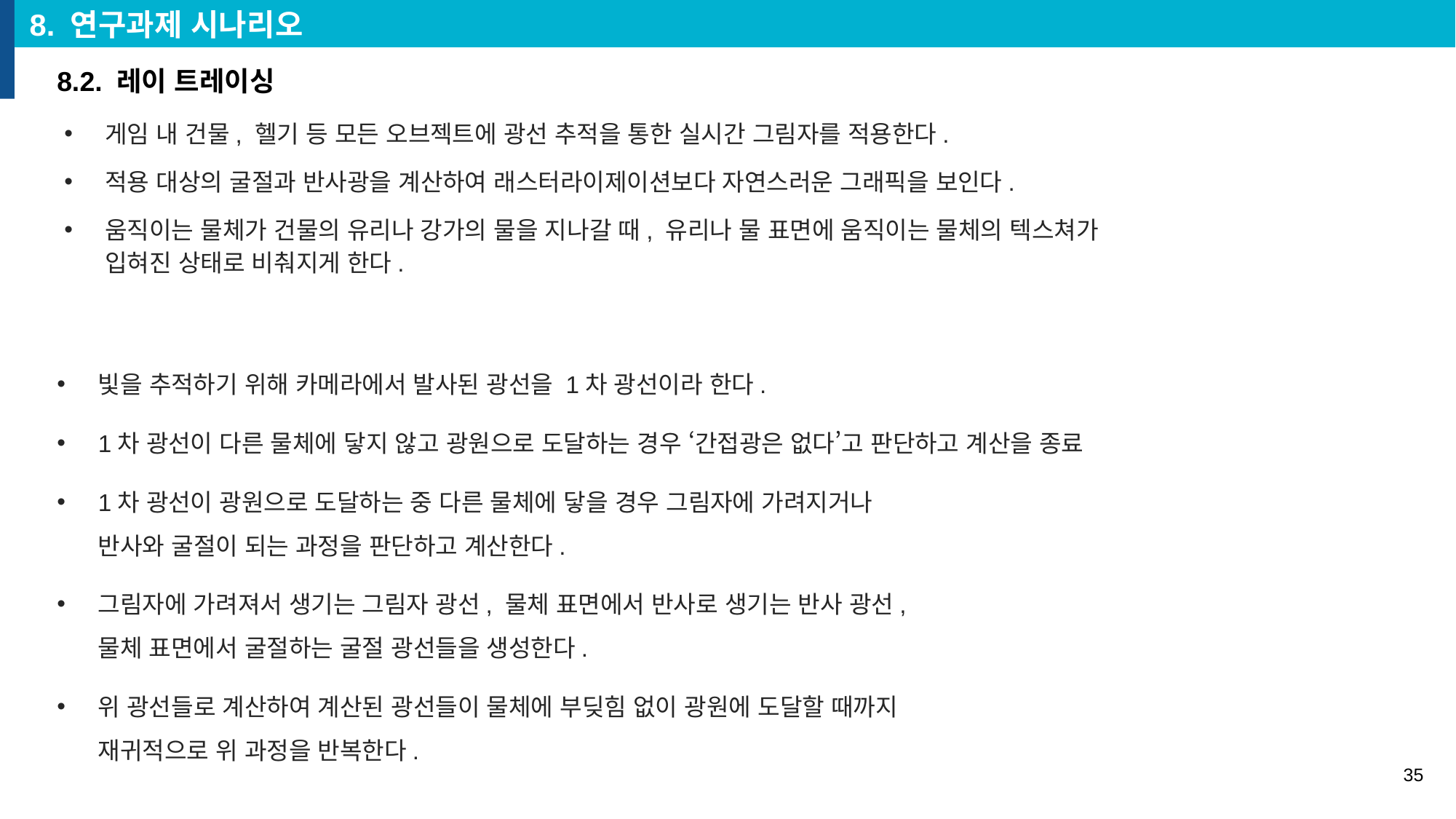

8. 연구과제 시나리오
8.2. 레이 트레이싱
게임 내 건물, 헬기 등 모든 오브젝트에 광선 추적을 통한 실시간 그림자를 적용한다.
적용 대상의 굴절과 반사광을 계산하여 래스터라이제이션보다 자연스러운 그래픽을 보인다.
움직이는 물체가 건물의 유리나 강가의 물을 지나갈 때, 유리나 물 표면에 움직이는 물체의 텍스쳐가
입혀진 상태로 비춰지게 한다.
빛을 추적하기 위해 카메라에서 발사된 광선을 1차 광선이라 한다.
1차 광선이 다른 물체에 닿지 않고 광원으로 도달하는 경우 ‘간접광은 없다’고 판단하고 계산을 종료
1차 광선이 광원으로 도달하는 중 다른 물체에 닿을 경우 그림자에 가려지거나
반사와 굴절이 되는 과정을 판단하고 계산한다.
그림자에 가려져서 생기는 그림자 광선, 물체 표면에서 반사로 생기는 반사 광선,
물체 표면에서 굴절하는 굴절 광선들을 생성한다.
위 광선들로 계산하여 계산된 광선들이 물체에 부딪힘 없이 광원에 도달할 때까지
재귀적으로 위 과정을 반복한다.
35